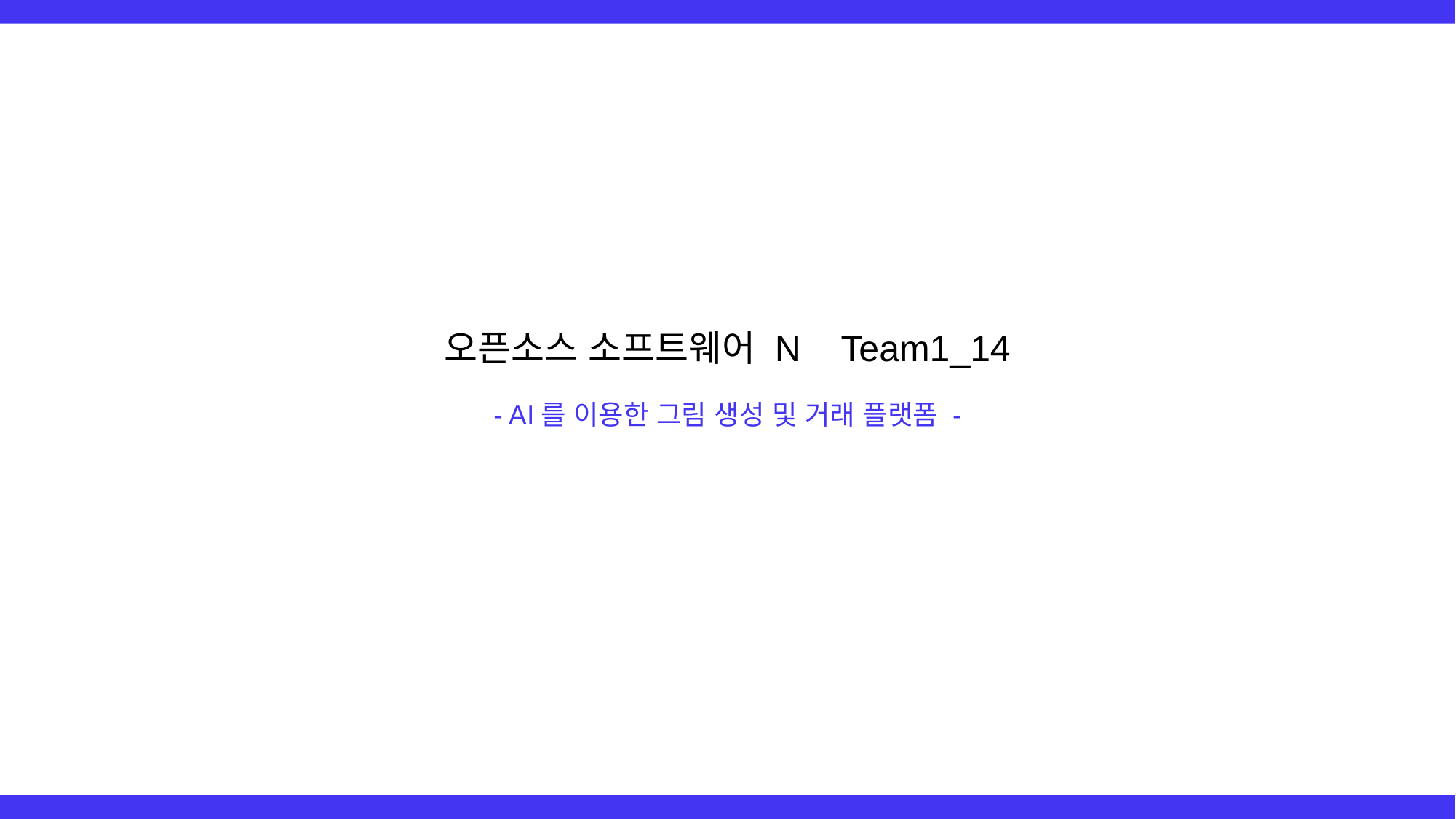

오픈소스 소프트웨어 N    Team1_14

- AI를 이용한 그림 생성 및 거래 플랫폼 -